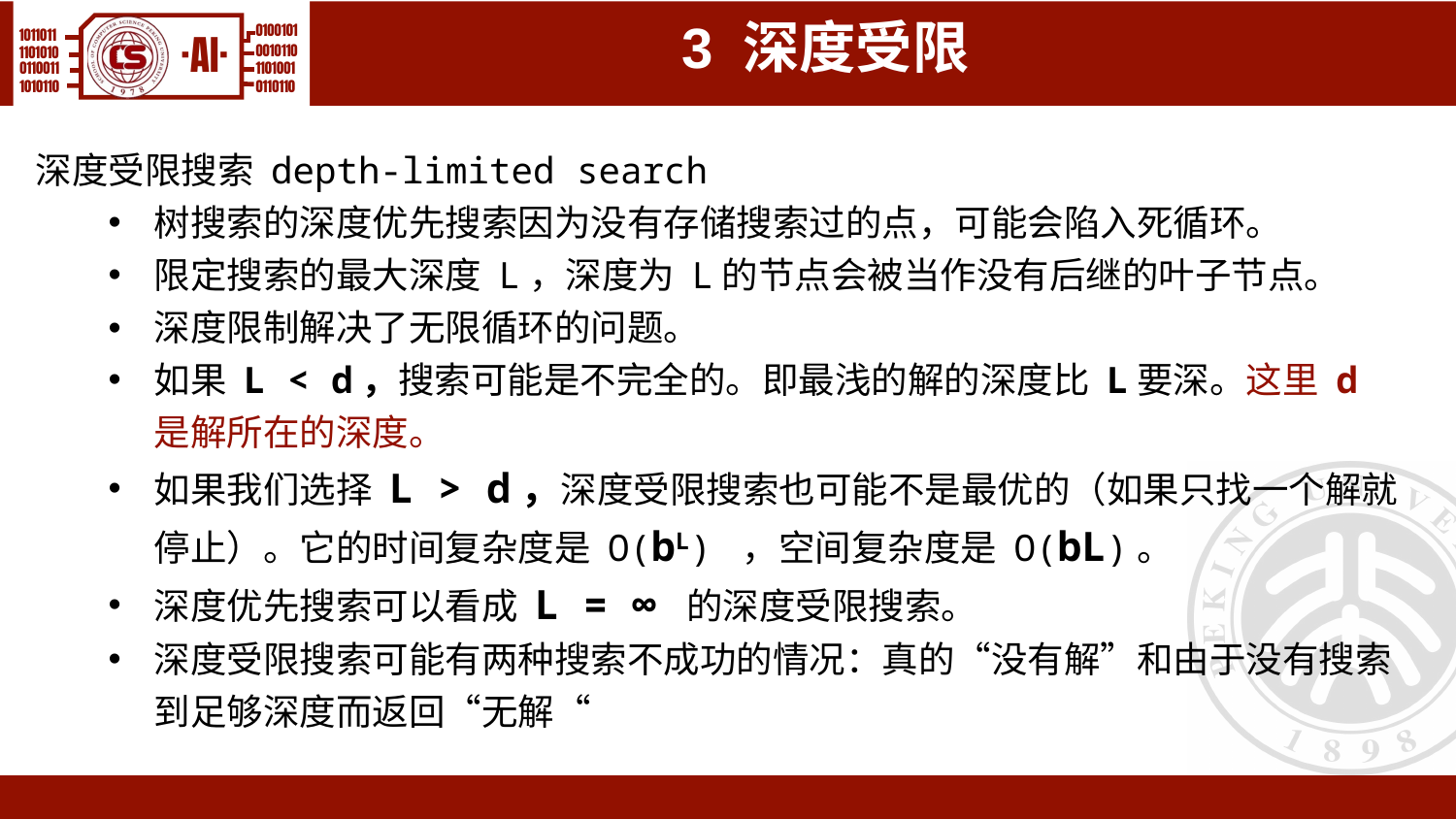

# 3 深度受限

深度受限搜索 depth-limited search
树搜索的深度优先搜索因为没有存储搜索过的点，可能会陷入死循环。
限定搜索的最大深度 L，深度为 L的节点会被当作没有后继的叶子节点。
深度限制解决了无限循环的问题。
如果 L < d，搜索可能是不完全的。即最浅的解的深度比 L要深。这里 d 是解所在的深度。
如果我们选择 L > d，深度受限搜索也可能不是最优的（如果只找一个解就停止）。它的时间复杂度是 O(bL) ，空间复杂度是 O(bL)。
深度优先搜索可以看成 L = ∞ 的深度受限搜索。
深度受限搜索可能有两种搜索不成功的情况：真的“没有解”和由于没有搜索到足够深度而返回“无解“